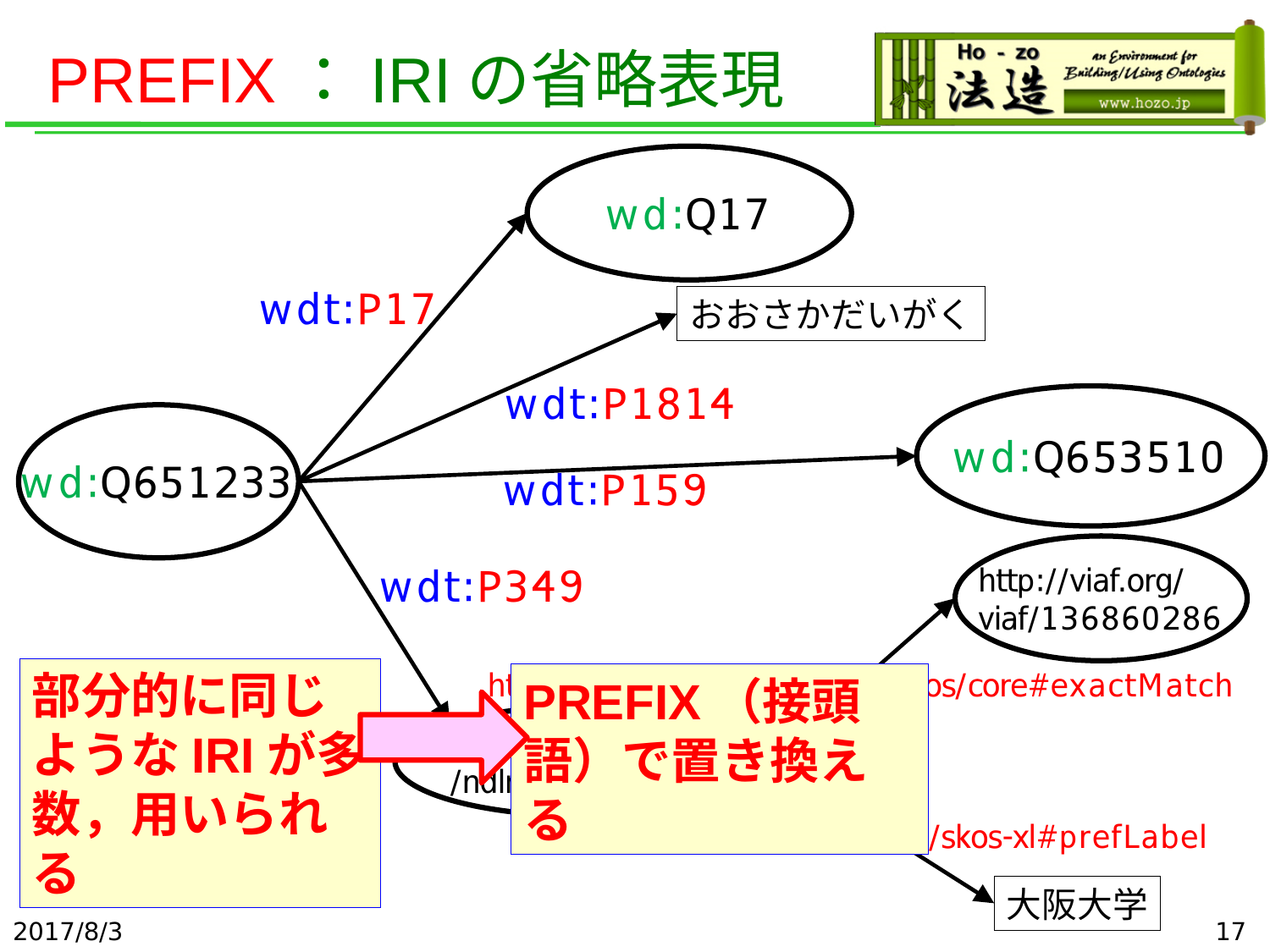

# PREFIX：IRIの省略表現
wd:Q17
wdt:P17
おおさかだいがく
wdt:P1814
wd:Q653510
wd:Q651233
wdt:P159
http://viaf.org/
viaf/136860286
wdt:P349
部分的に同じようなIRIが多数，用いられる
http://www.w3.org/2004/02/skos/core#exactMatch
PREFIX（接頭語）で置き換える

http://id.ndl.go.jp/auth
/ndlna/00296951
http://www.w3.org/2008/05/skos-xl#prefLabel
大阪大学
2017/8/3
17